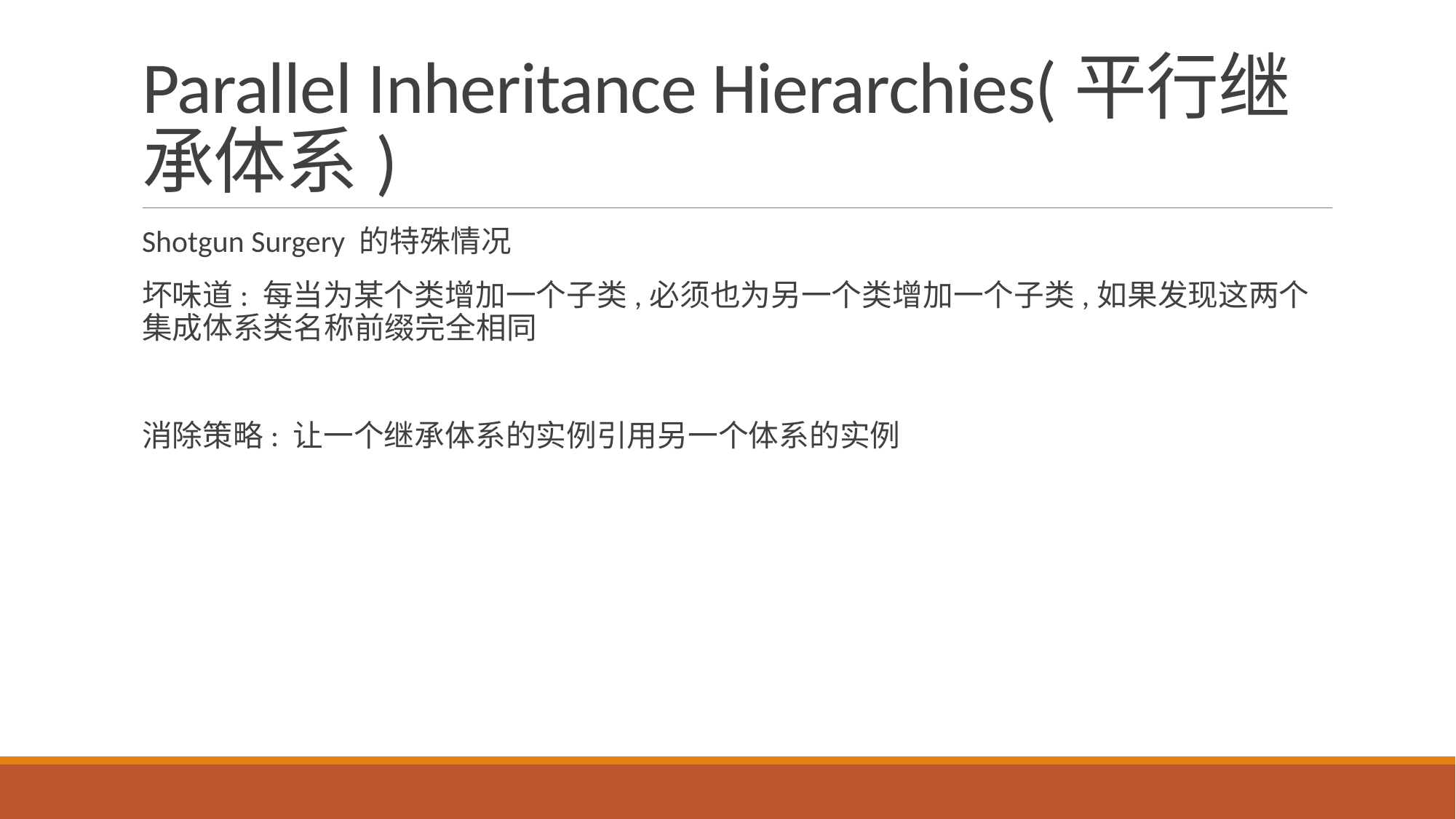

# Parallel Inheritance Hierarchies(平行继承体系)
Shotgun Surgery 的特殊情况
坏味道: 每当为某个类增加一个子类,必须也为另一个类增加一个子类,如果发现这两个集成体系类名称前缀完全相同

消除策略: 让一个继承体系的实例引用另一个体系的实例